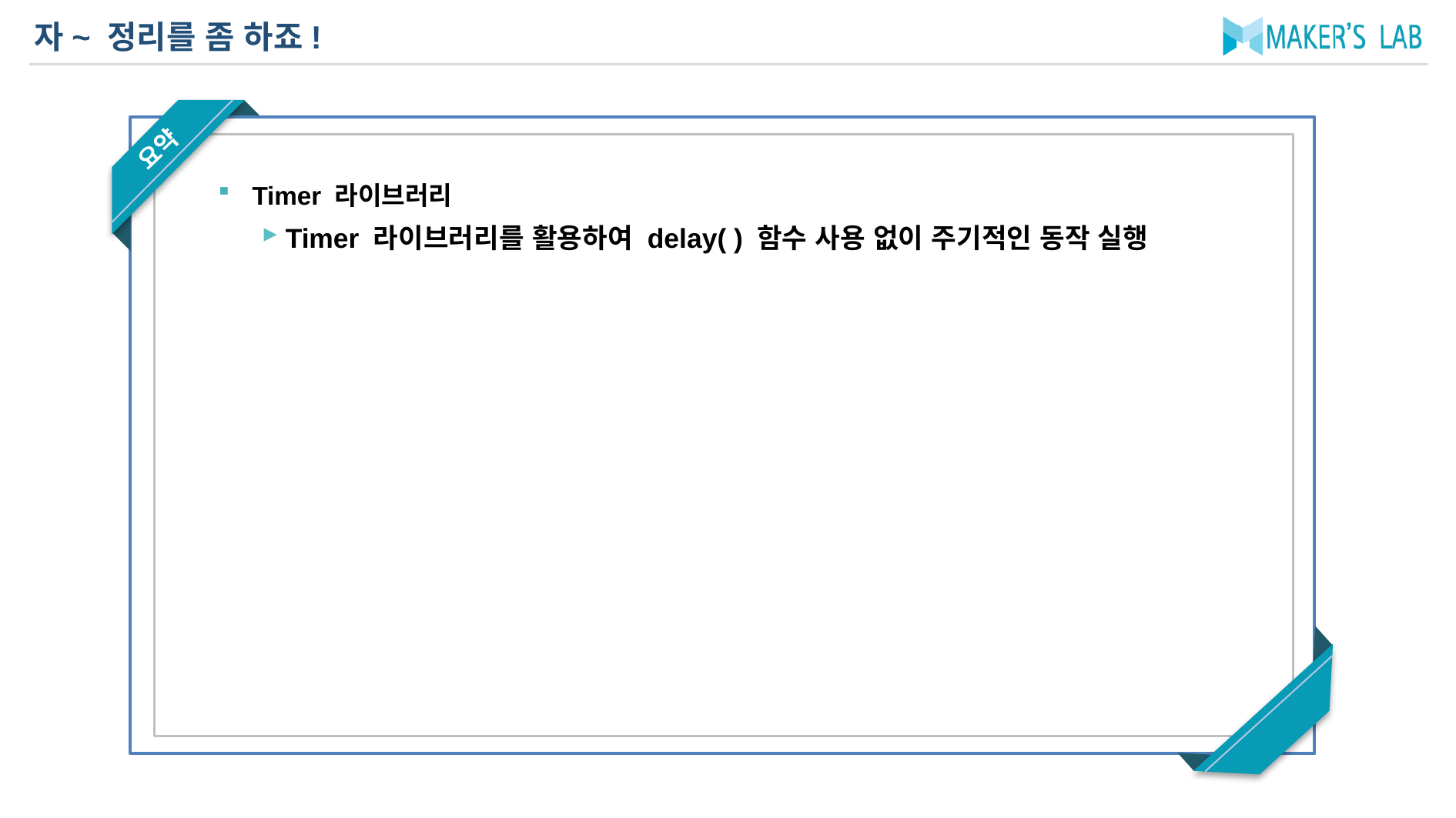

# 자~ 정리를 좀 하죠!
Timer 라이브러리
Timer 라이브러리를 활용하여 delay( ) 함수 사용 없이 주기적인 동작 실행